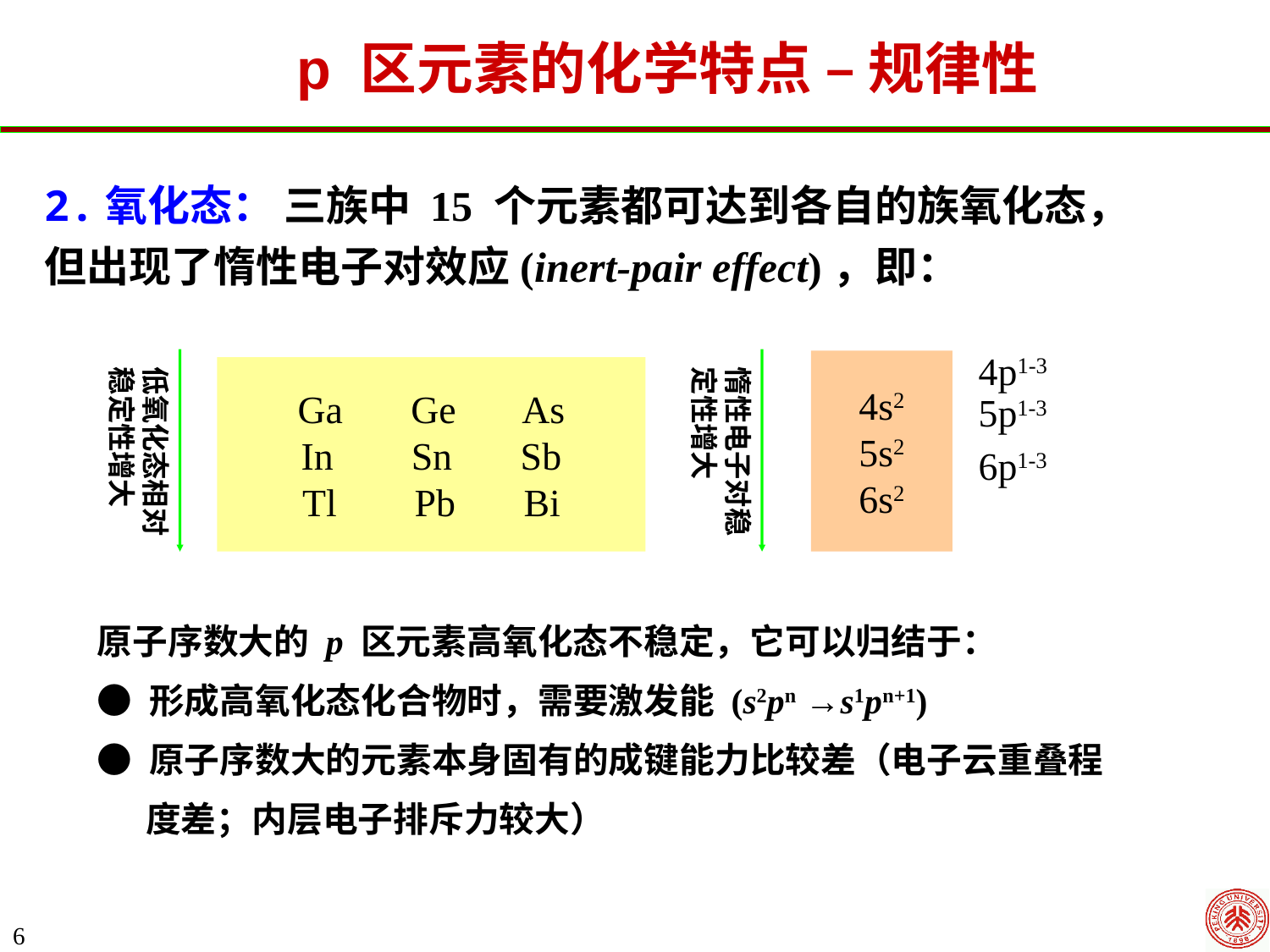

p 区元素的化学特点 – 规律性

2.氧化态： 三族中 15 个元素都可达到各自的族氧化态，但出现了惰性电子对效应(inert-pair effect)，即：
4p1-3

4s2
5s2
6s2
低氧化态相对稳定性增大
惰性电子对稳定性增大
Ga       Ge       As
In        Sn       Sb
Tl        Pb       Bi
5p1-3
6p1-3
原子序数大的 p 区元素高氧化态不稳定，它可以归结于：
● 形成高氧化态化合物时，需要激发能 (s2pn →s1pn+1)
● 原子序数大的元素本身固有的成键能力比较差（电子云重叠程
     度差；内层电子排斥力较大）
6